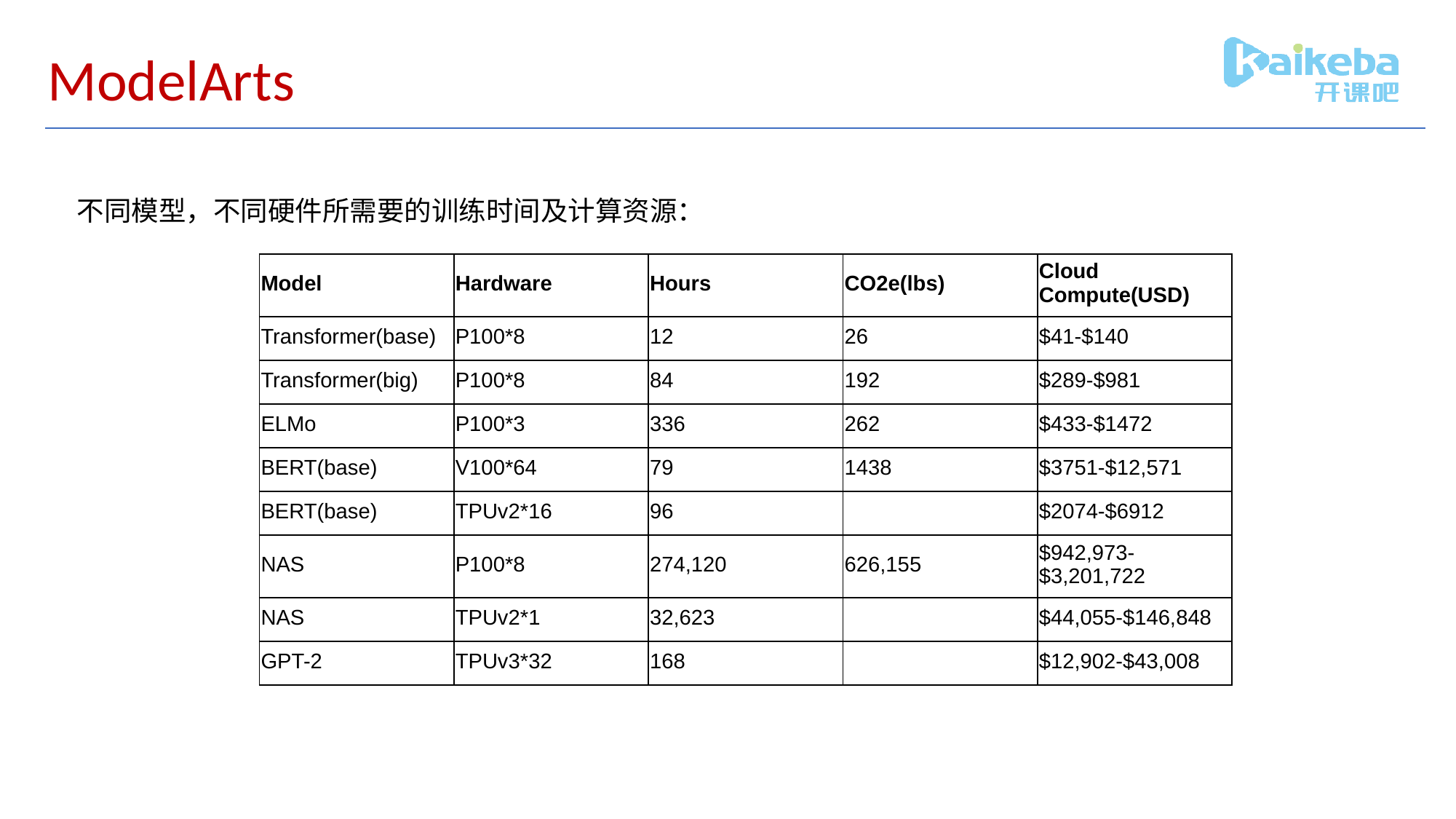

# ModelArts
不同模型，不同硬件所需要的训练时间及计算资源：

| Model | Hardware | Hours | CO2e(lbs) | Cloud Compute(USD) |
| --- | --- | --- | --- | --- |
| Transformer(base) | P100\*8 | 12 | 26 | $41-$140 |
| Transformer(big) | P100\*8 | 84 | 192 | $289-$981 |
| ELMo | P100\*3 | 336 | 262 | $433-$1472 |
| BERT(base) | V100\*64 | 79 | 1438 | $3751-$12,571 |
| BERT(base) | TPUv2\*16 | 96 |  | $2074-$6912 |
| NAS | P100\*8 | 274,120 | 626,155 | $942,973-$3,201,722 |
| NAS | TPUv2\*1 | 32,623 |  | $44,055-$146,848 |
| GPT-2 | TPUv3\*32 | 168 |  | $12,902-$43,008 |